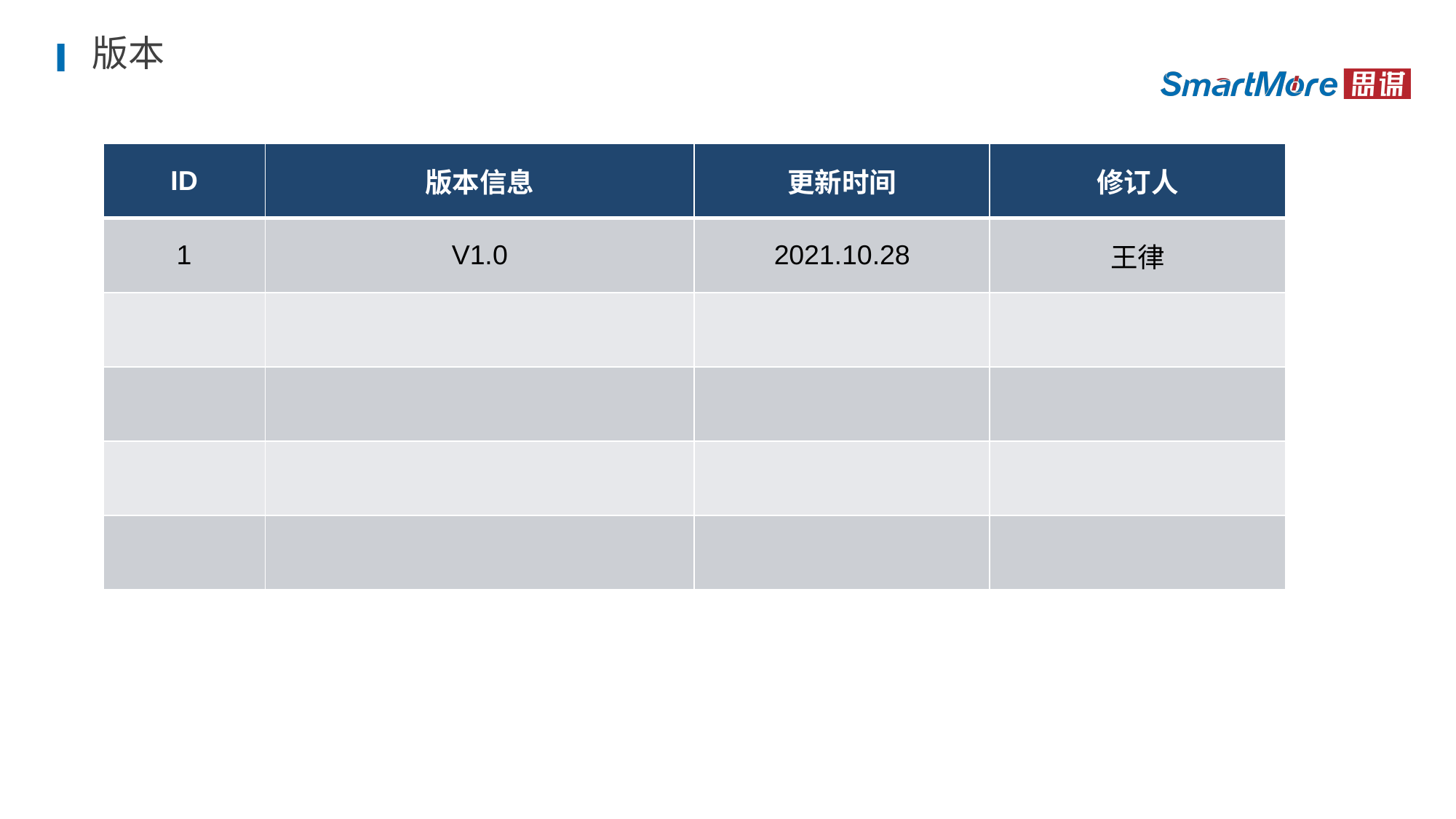

版本
| ID | 版本信息 | 更新时间 | 修订人 |
| --- | --- | --- | --- |
| 1 | V1.0 | 2021.10.28 | 王律 |
|  |  |  |  |
|  |  |  |  |
|  |  |  |  |
|  |  |  |  |